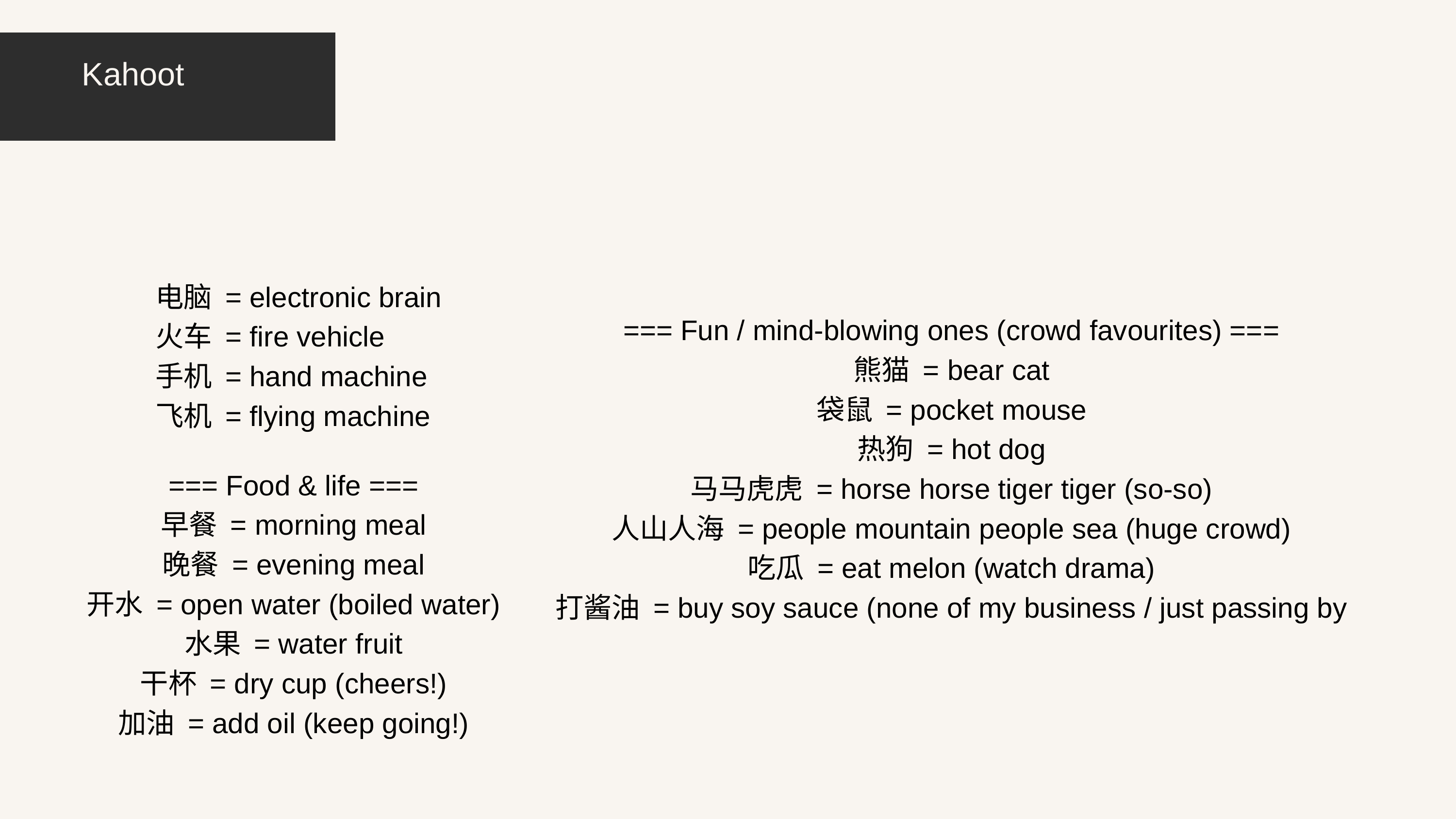

Kahoot
电脑 = electronic brain
火车 = fire vehicle
手机 = hand machine
飞机 = flying machine
=== Fun / mind-blowing ones (crowd favourites) ===
熊猫 = bear cat
袋鼠 = pocket mouse
热狗 = hot dog
马马虎虎 = horse horse tiger tiger (so-so)
人山人海 = people mountain people sea (huge crowd)
吃瓜 = eat melon (watch drama)
打酱油 = buy soy sauce (none of my business / just passing by
=== Food & life ===
早餐 = morning meal
晚餐 = evening meal
开水 = open water (boiled water)
水果 = water fruit
干杯 = dry cup (cheers!)
加油 = add oil (keep going!)